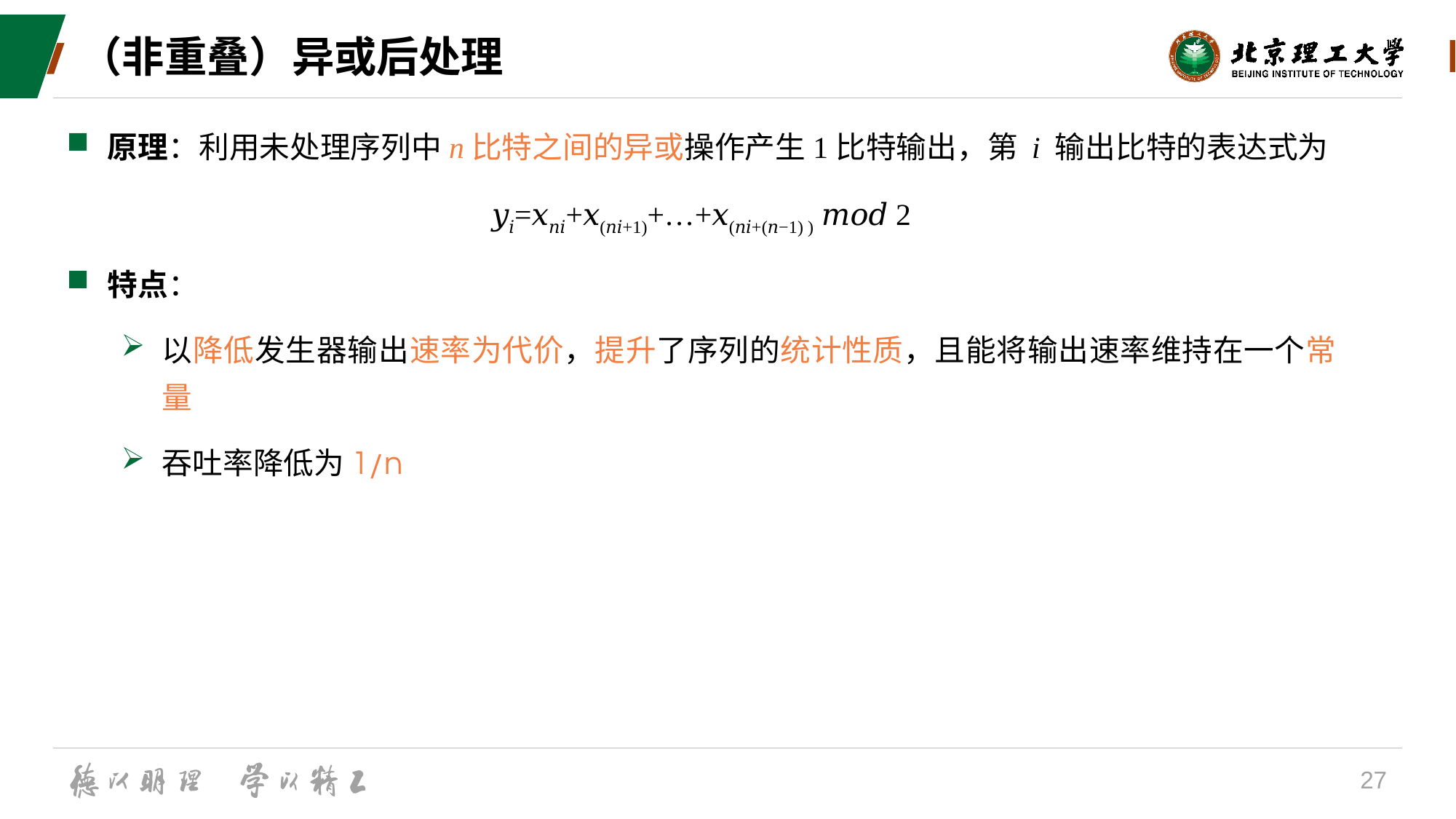

# （非重叠）异或后处理
原理：利用未处理序列中n比特之间的异或操作产生1比特输出，第 i 输出比特的表达式为
𝑦𝑖=𝑥𝑛𝑖+𝑥(𝑛𝑖+1)+…+𝑥(𝑛𝑖+(𝑛−1) ) 𝑚𝑜𝑑 2
特点：
以降低发生器输出速率为代价，提升了序列的统计性质，且能将输出速率维持在一个常量
吞吐率降低为1/n